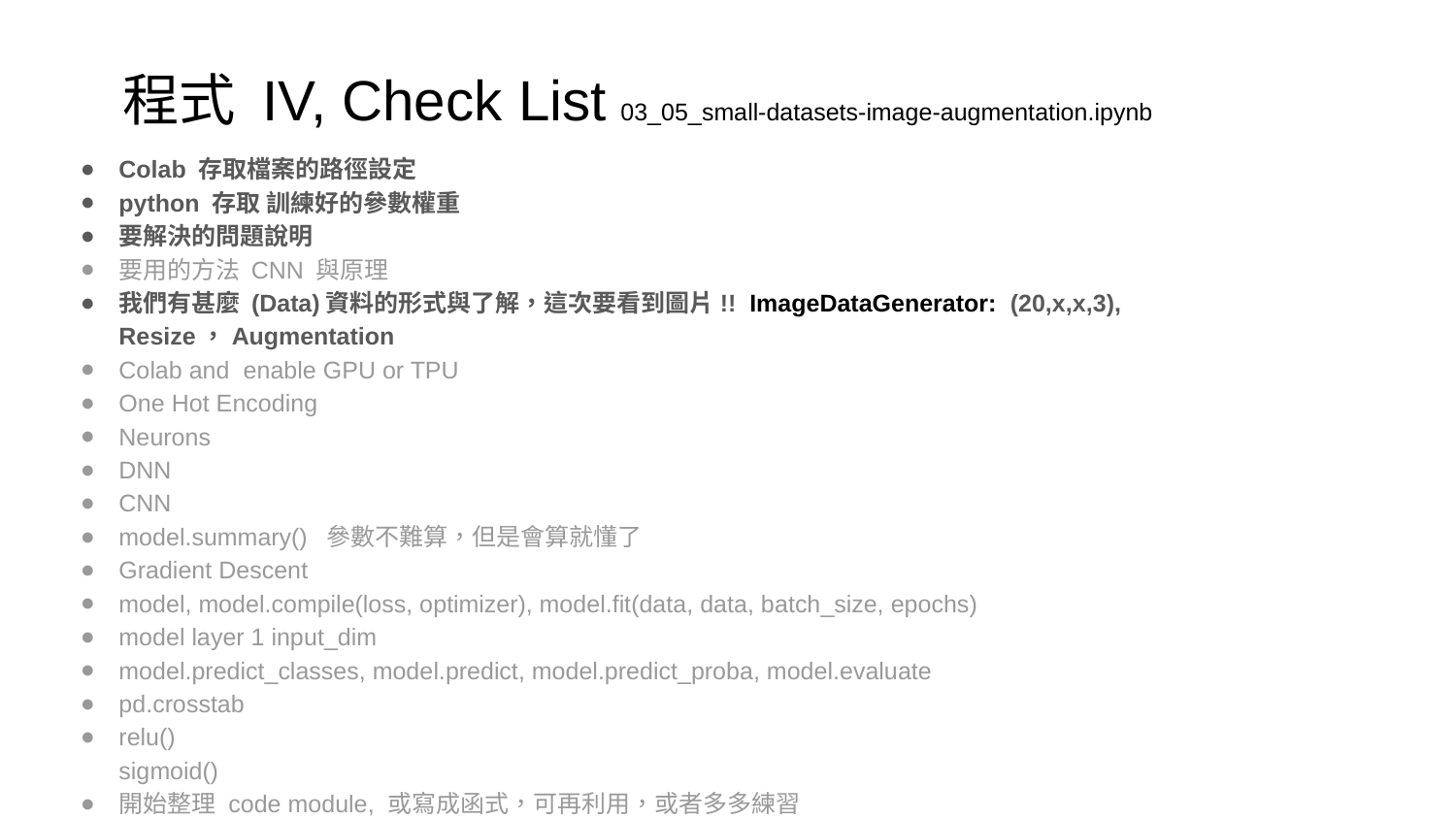

# 程式 IV, Check List  03_05_small-datasets-image-augmentation.ipynb

Colab 存取檔案的路徑設定
python 存取 訓練好的參數權重
要解決的問題說明
要用的方法 CNN 與原理
我們有甚麼 (Data)資料的形式與了解，這次要看到圖片!!  ImageDataGenerator:  (20,x,x,3), Resize，Augmentation
Colab and  enable GPU or TPU
One Hot Encoding
Neurons
DNN
CNN
model.summary()  參數不難算，但是會算就懂了
Gradient Descent
model, model.compile(loss, optimizer), model.fit(data, data, batch_size, epochs)
model layer 1 input_dim
model.predict_classes, model.predict, model.predict_proba, model.evaluate
pd.crosstab
relu()
sigmoid()
開始整理 code module, 或寫成函式，可再利用，或者多多練習